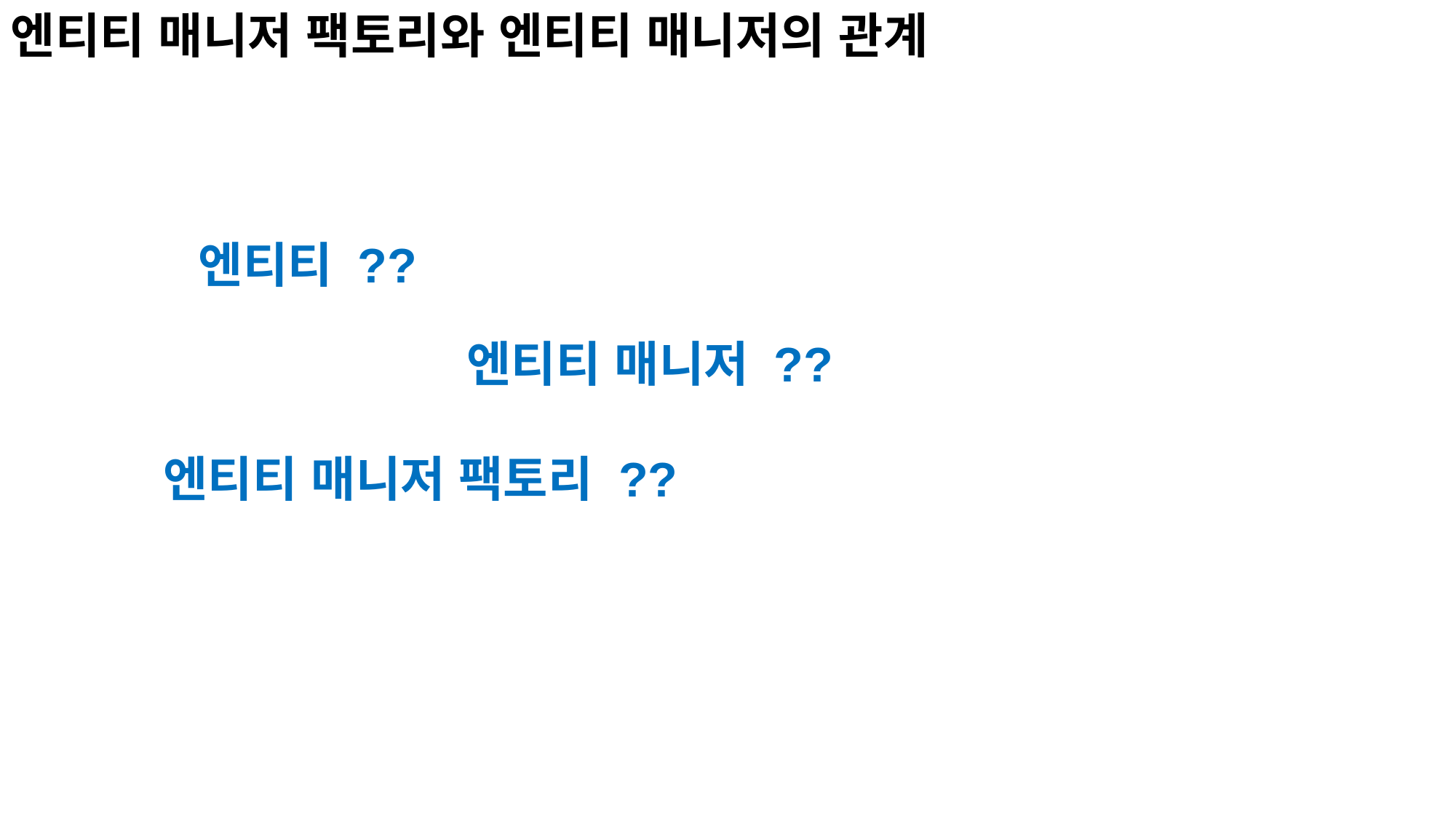

엔티티 매니저 팩토리와 엔티티 매니저의 관계
엔티티 ??
엔티티 매니저 ??
엔티티 매니저 팩토리 ??